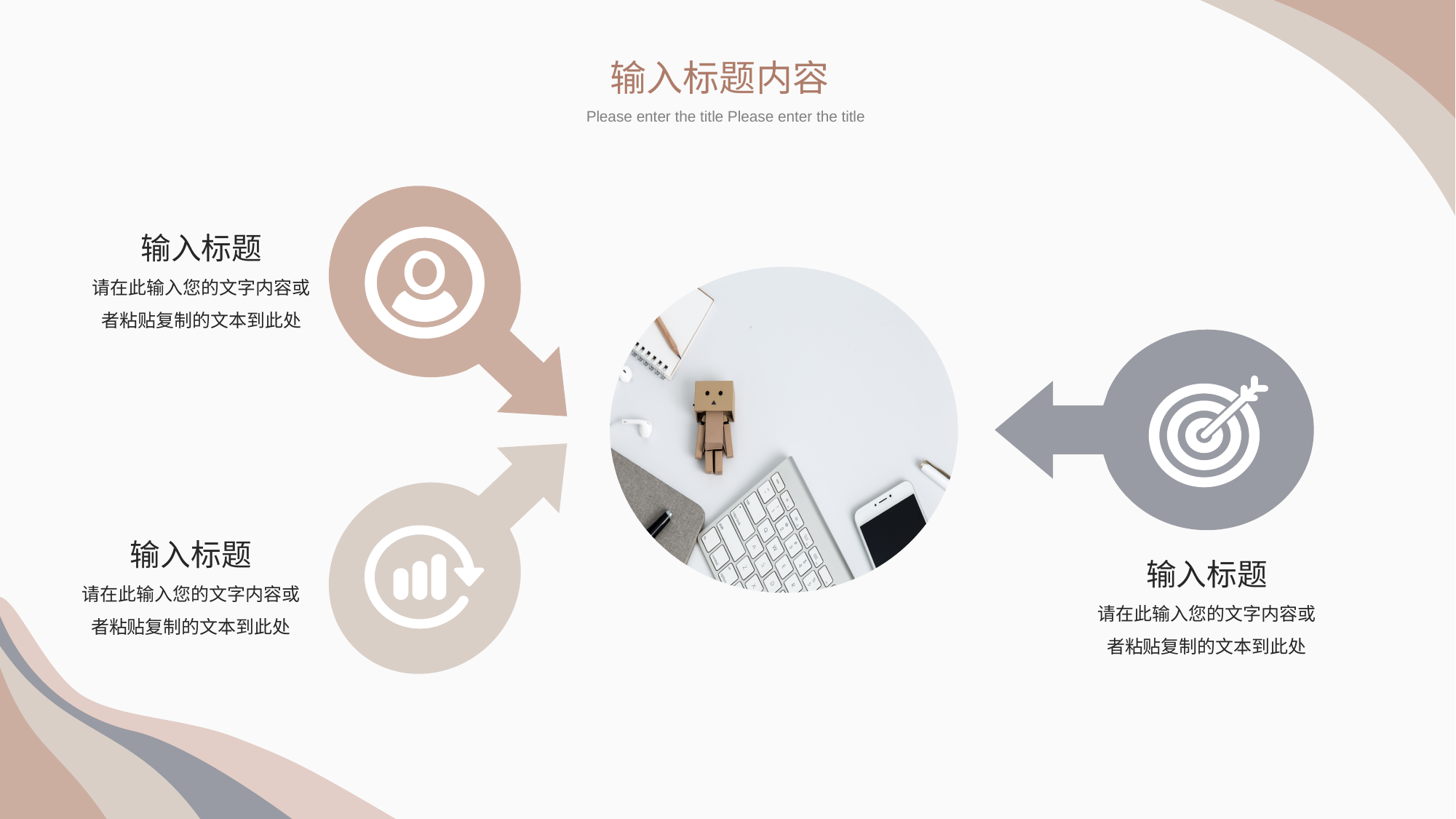

输入标题内容
Please enter the title Please enter the title

输入标题
请在此输入您的文字内容或者粘贴复制的文本到此处
输入标题
输入标题
请在此输入您的文字内容或者粘贴复制的文本到此处
请在此输入您的文字内容或者粘贴复制的文本到此处